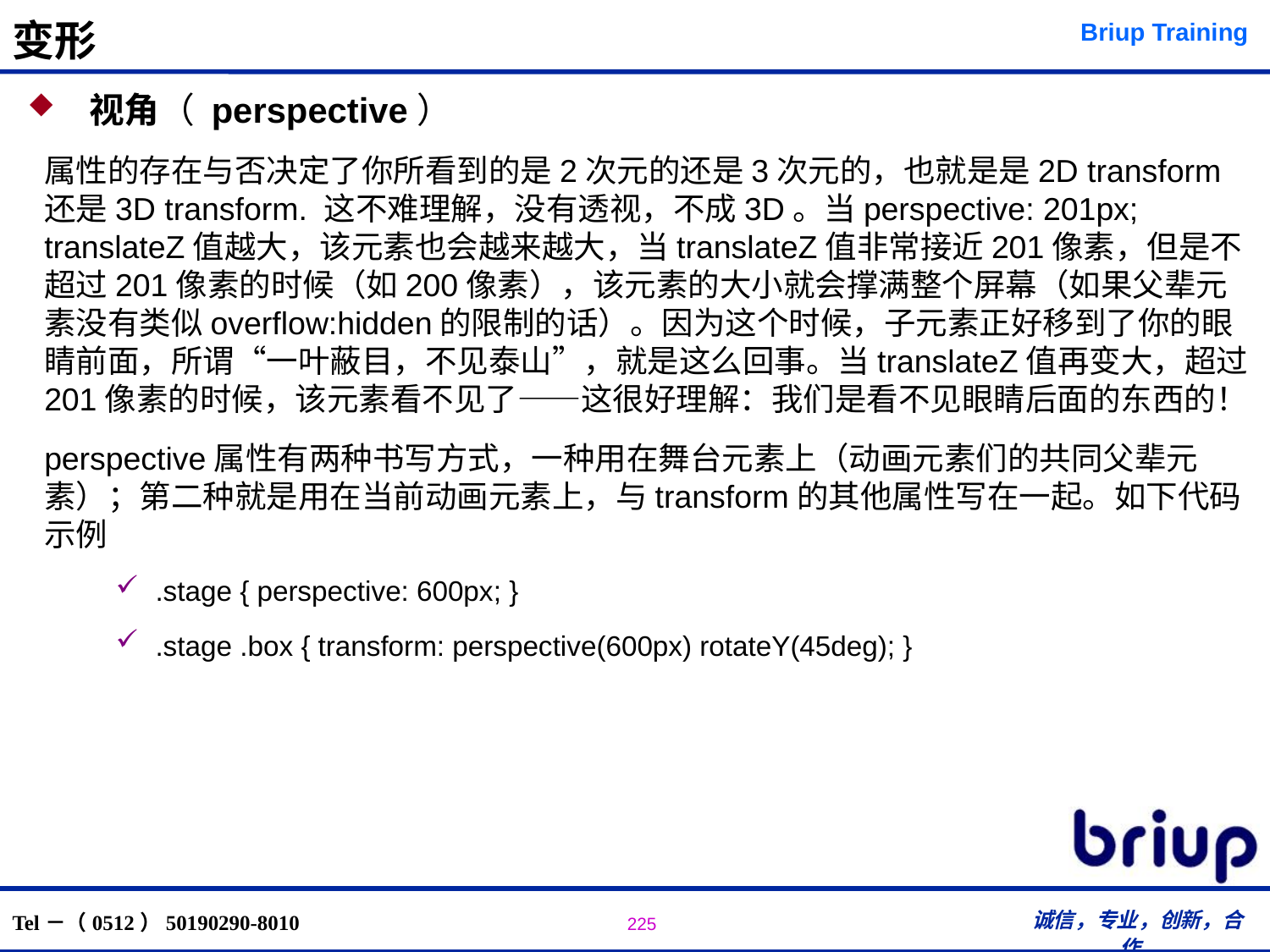

# 变形
 视角（ perspective）
属性的存在与否决定了你所看到的是2次元的还是3次元的，也就是是2D transform还是3D transform. 这不难理解，没有透视，不成3D。当perspective: 201px; translateZ值越大，该元素也会越来越大，当translateZ值非常接近201像素，但是不超过201像素的时候（如200像素），该元素的大小就会撑满整个屏幕（如果父辈元素没有类似overflow:hidden的限制的话）。因为这个时候，子元素正好移到了你的眼睛前面，所谓“一叶蔽目，不见泰山”，就是这么回事。当translateZ值再变大，超过201像素的时候，该元素看不见了——这很好理解：我们是看不见眼睛后面的东西的！
perspective属性有两种书写方式，一种用在舞台元素上（动画元素们的共同父辈元素）；第二种就是用在当前动画元素上，与transform的其他属性写在一起。如下代码示例
.stage { perspective: 600px; }
.stage .box { transform: perspective(600px) rotateY(45deg); }